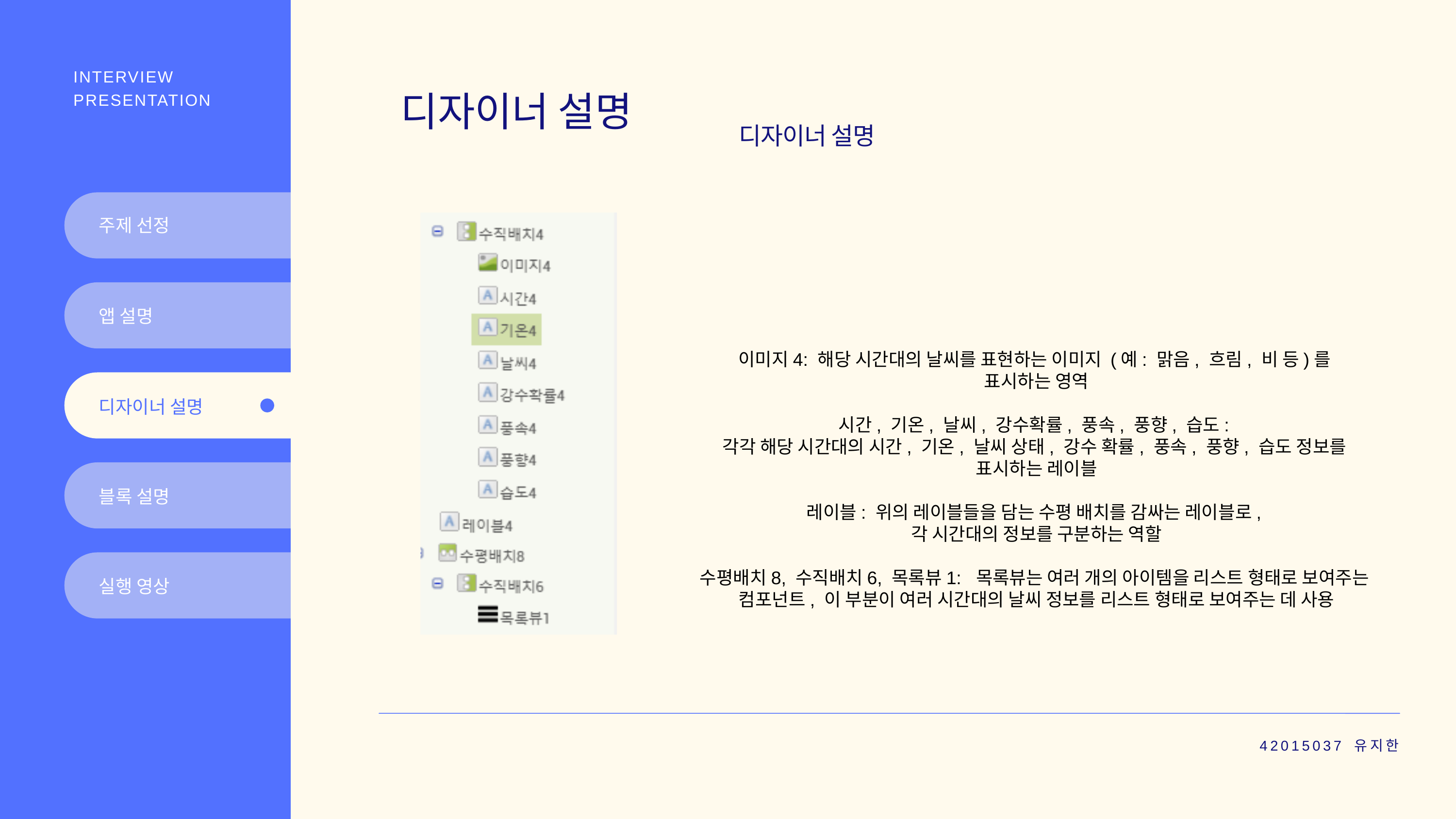

INTERVIEW PRESENTATION
디자이너 설명
디자이너 설명

주제 선정

앱 설명

이미지4: 해당 시간대의 날씨를 표현하는 이미지 (예: 맑음, 흐림, 비 등)를
표시하는 영역

시간, 기온, 날씨, 강수확률, 풍속, 풍향, 습도:
각각 해당 시간대의 시간, 기온, 날씨 상태, 강수 확률, 풍속, 풍향, 습도 정보를
표시하는 레이블

레이블: 위의 레이블들을 담는 수평 배치를 감싸는 레이블로,
각 시간대의 정보를 구분하는 역할

수평배치8, 수직배치6, 목록뷰1:  목록뷰는 여러 개의 아이템을 리스트 형태로 보여주는
컴포넌트, 이 부분이 여러 시간대의 날씨 정보를 리스트 형태로 보여주는 데 사용

디자이너 설명

블록 설명

실행 영상

42015037 유지한